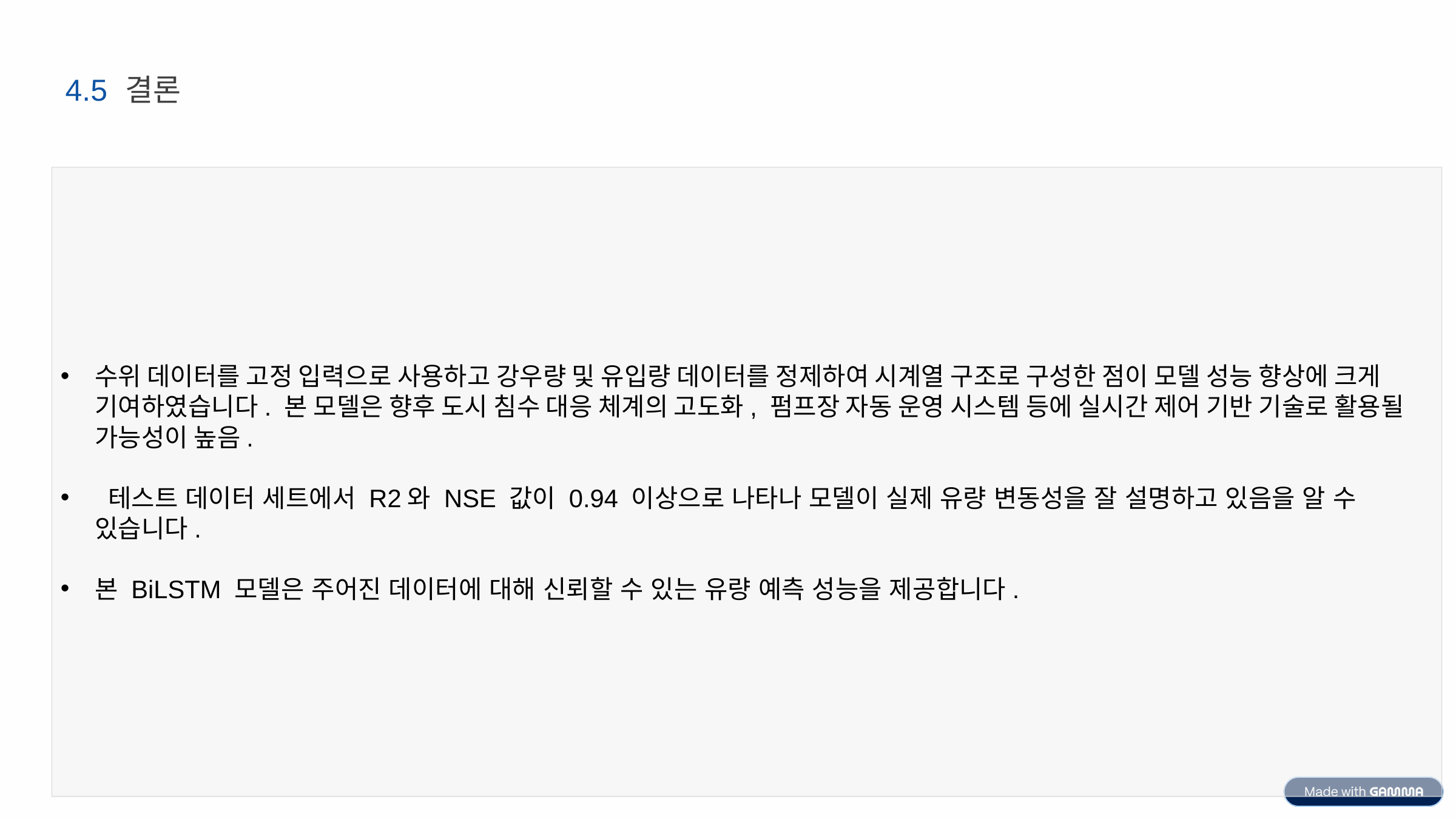

4.5
결론
수위 데이터를 고정 입력으로 사용하고 강우량 및 유입량 데이터를 정제하여 시계열 구조로 구성한 점이 모델 성능 향상에 크게 기여하였습니다. 본 모델은 향후 도시 침수 대응 체계의 고도화, 펌프장 자동 운영 시스템 등에 실시간 제어 기반 기술로 활용될 가능성이 높음.

 테스트 데이터 세트에서 R2와 NSE 값이 0.94 이상으로 나타나 모델이 실제 유량 변동성을 잘 설명하고 있음을 알 수 있습니다.

본 BiLSTM 모델은 주어진 데이터에 대해 신뢰할 수 있는 유량 예측 성능을 제공합니다.